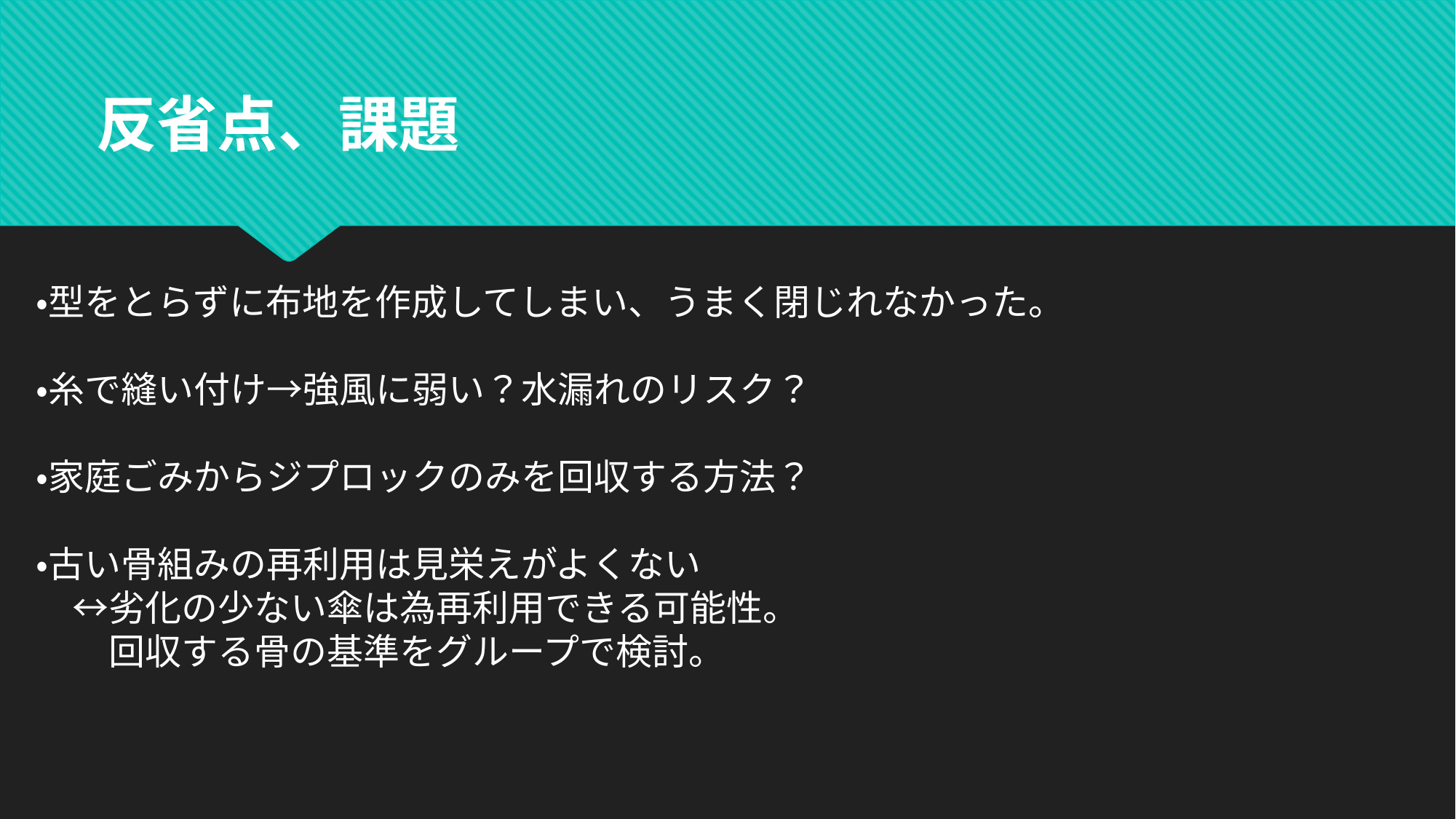

反省点、課題
・型をとらずに布地を作成してしまい、うまく閉じれなかった。

・糸で縫い付け→強風に弱い？水漏れのリスク？

・家庭ごみからジプロックのみを回収する方法？

・古い骨組みの再利用は見栄えがよくない
　↔︎劣化の少ない傘は為再利用できる可能性。
　　回収する骨の基準をグループで検討。